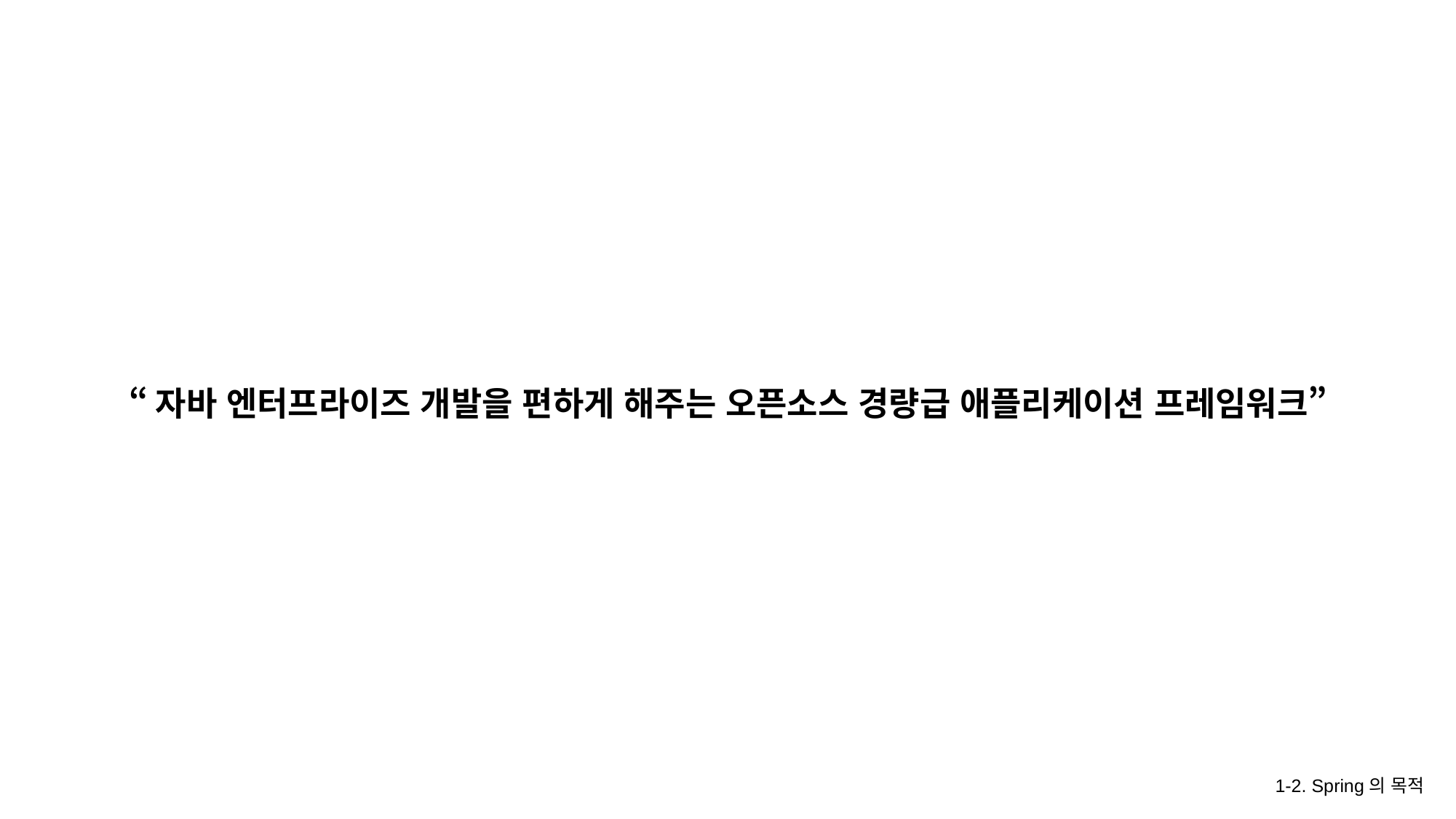

“자바 엔터프라이즈 개발을 편하게 해주는 오픈소스 경량급 애플리케이션 프레임워크”
1-2. Spring의 목적